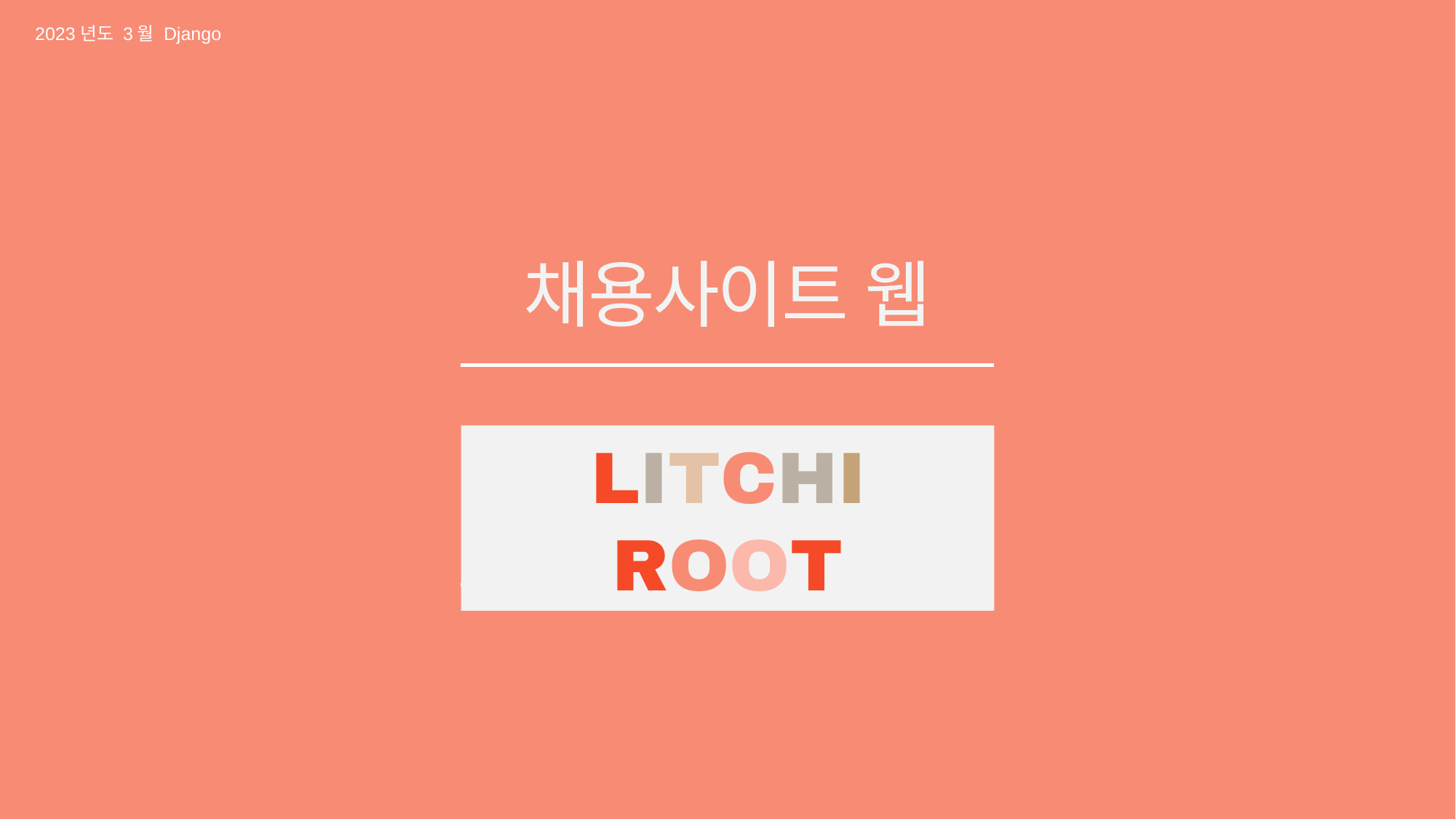

2023년도 3월 Django
채용사이트 웹
LITCHI ROOT
LITCHI ROOT